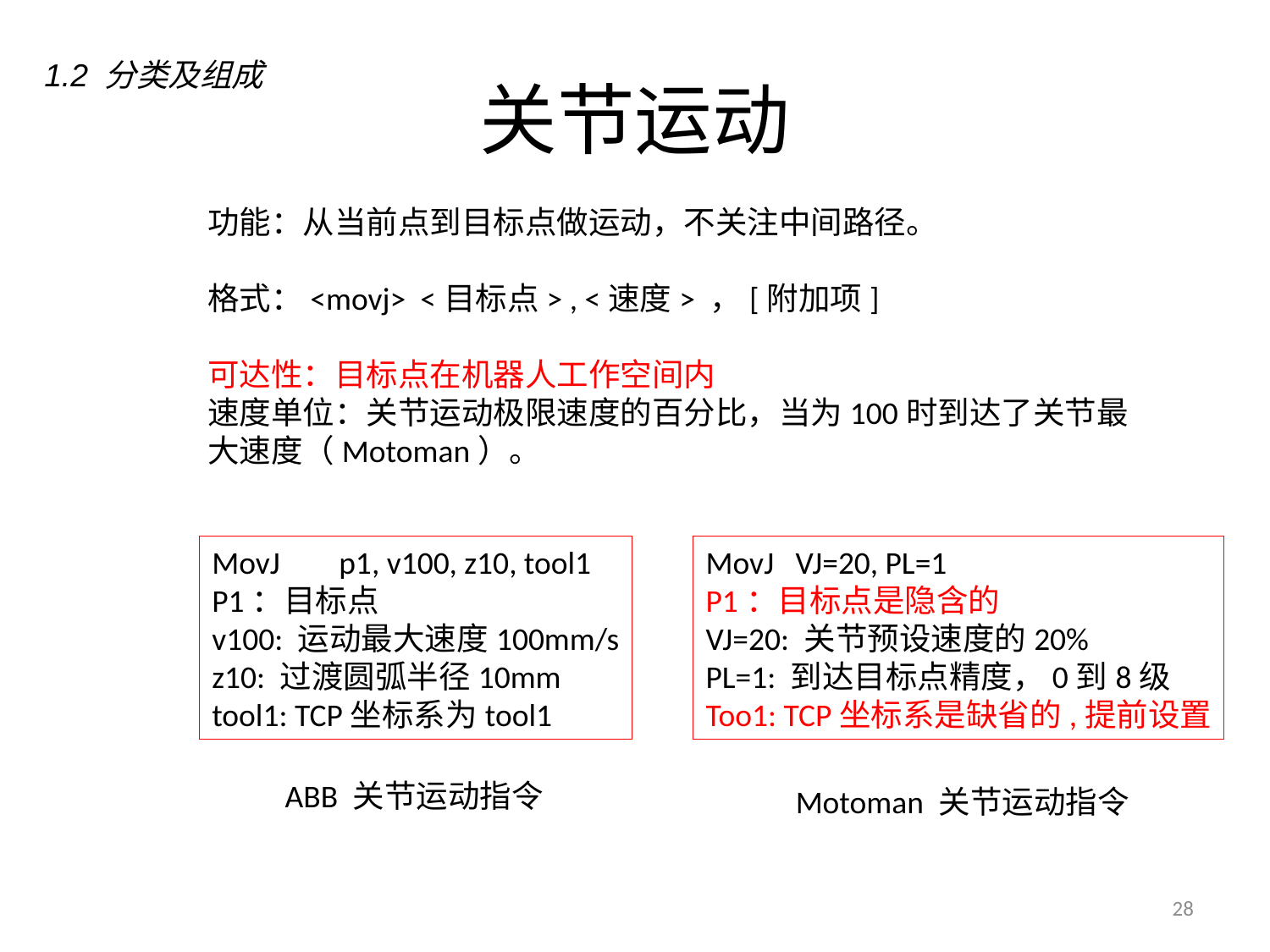

# 关节运动
1.2 分类及组成
功能：从当前点到目标点做运动，不关注中间路径。

格式：<movj>  <目标点> , <速度> ，[附加项]

可达性：目标点在机器人工作空间内
速度单位：关节运动极限速度的百分比，当为100时到达了关节最大速度（Motoman）。
MovJ 	p1, v100, z10, tool1
P1：目标点
v100: 运动最大速度100mm/s
z10: 过渡圆弧半径10mm
tool1: TCP坐标系为tool1
MovJ   VJ=20, PL=1
P1：目标点是隐含的
VJ=20: 关节预设速度的20%
PL=1: 到达目标点精度，0到8级
Too1: TCP坐标系是缺省的,提前设置
ABB 关节运动指令
Motoman 关节运动指令
28